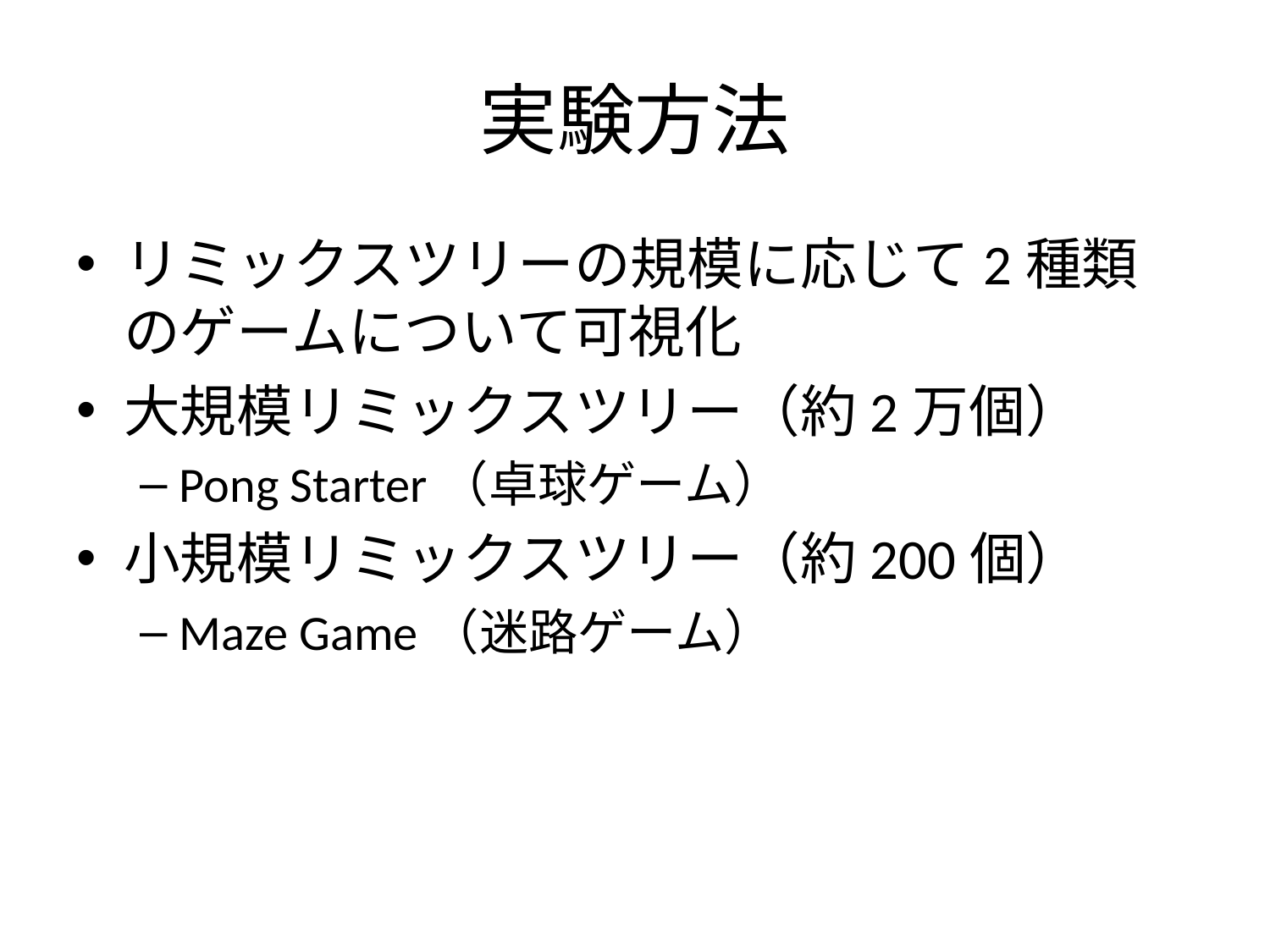

# 実験方法
リミックスツリーの規模に応じて2種類のゲームについて可視化
大規模リミックスツリー（約2万個）
Pong Starter（卓球ゲーム）
小規模リミックスツリー（約200個）
Maze Game（迷路ゲーム）